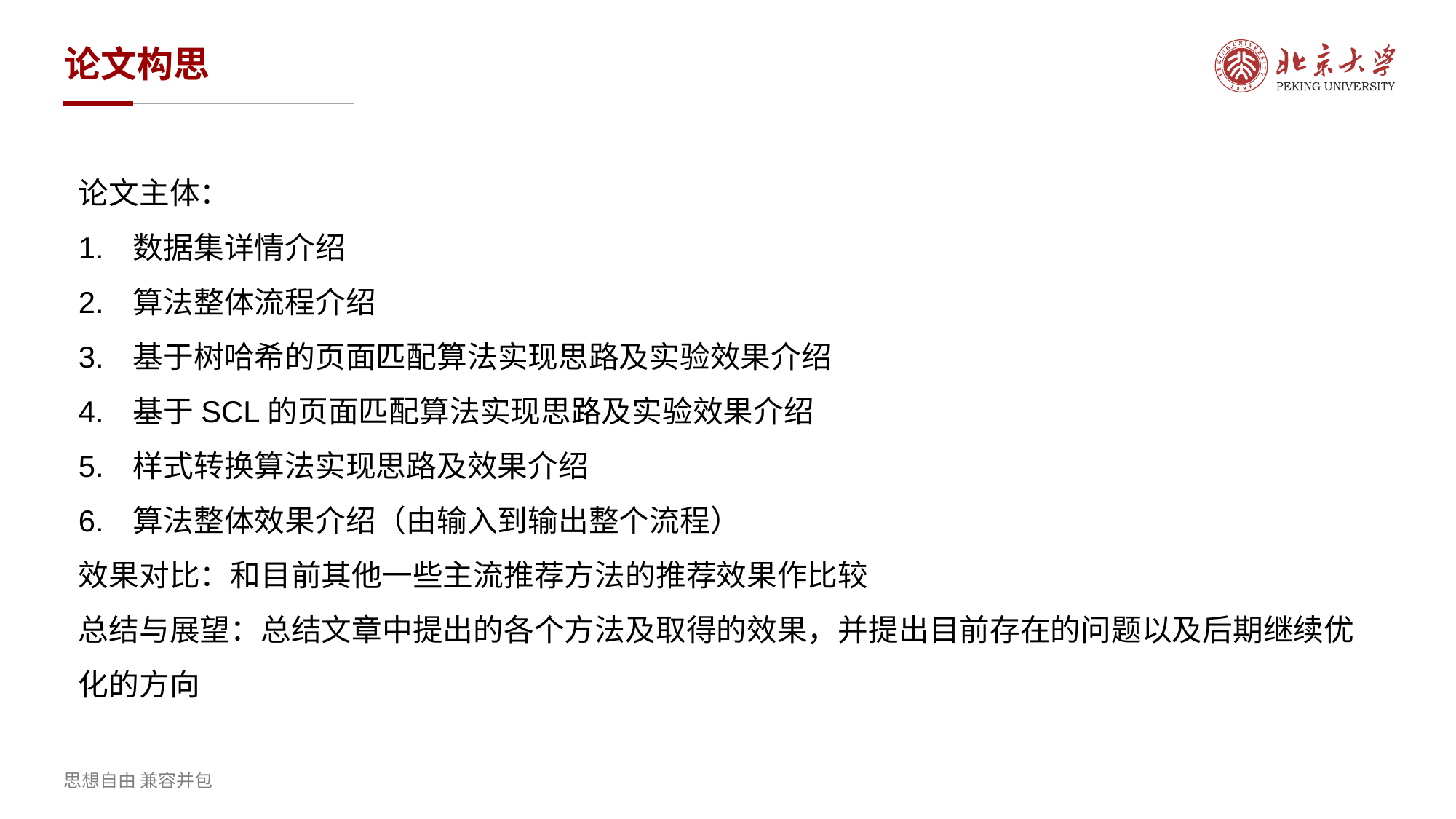

论文构思
论文主体：
数据集详情介绍
算法整体流程介绍
基于树哈希的页面匹配算法实现思路及实验效果介绍
基于SCL的页面匹配算法实现思路及实验效果介绍
样式转换算法实现思路及效果介绍
算法整体效果介绍（由输入到输出整个流程）
效果对比：和目前其他一些主流推荐方法的推荐效果作比较
总结与展望：总结文章中提出的各个方法及取得的效果，并提出目前存在的问题以及后期继续优化的方向